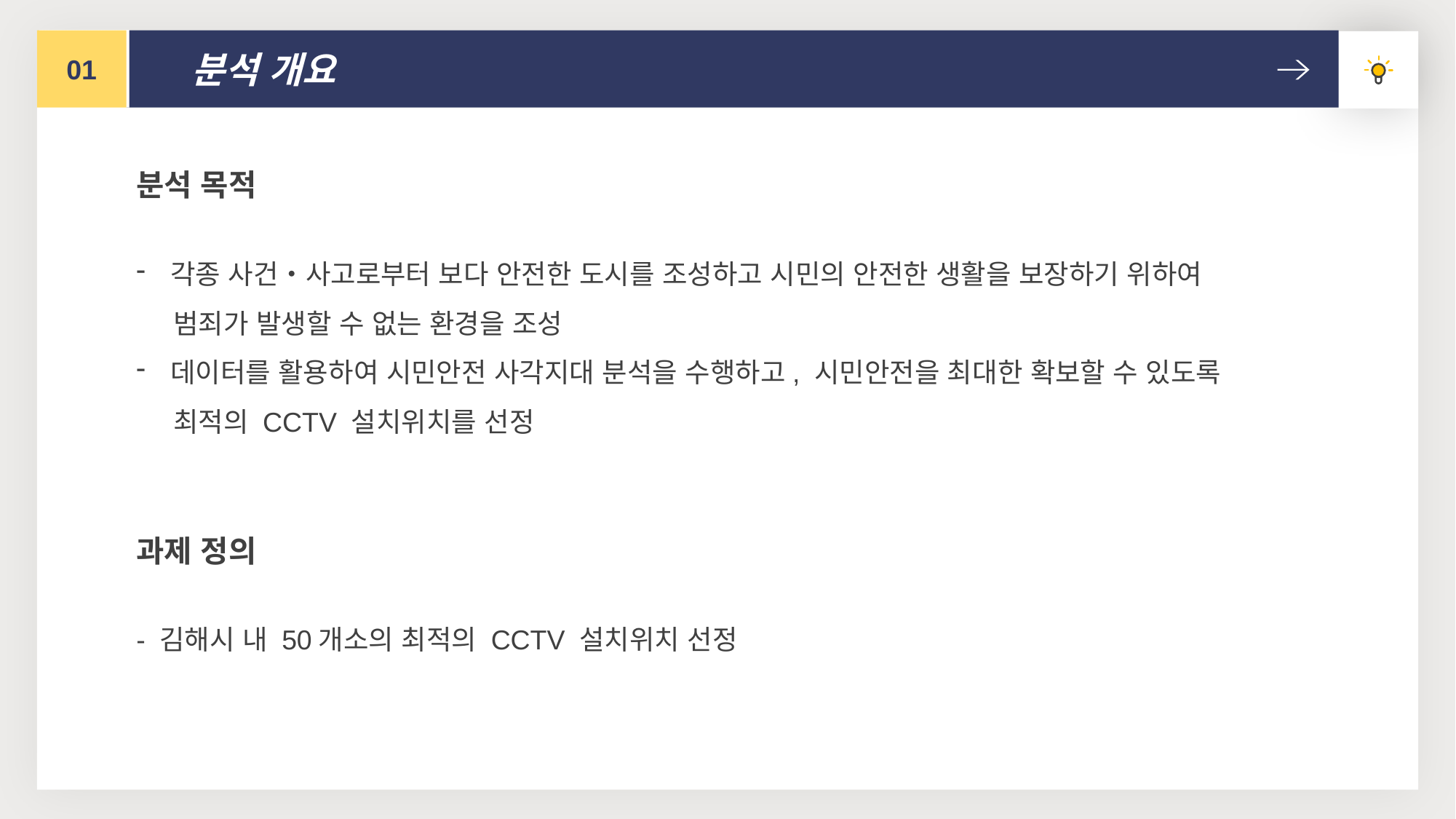

01
분석 개요

분석 목적

각종 사건‧사고로부터 보다 안전한 도시를 조성하고 시민의 안전한 생활을 보장하기 위하여
    범죄가 발생할 수 없는 환경을 조성
데이터를 활용하여 시민안전 사각지대 분석을 수행하고, 시민안전을 최대한 확보할 수 있도록
    최적의 CCTV 설치위치를 선정

과제 정의

- 김해시 내 50개소의 최적의 CCTV 설치위치 선정